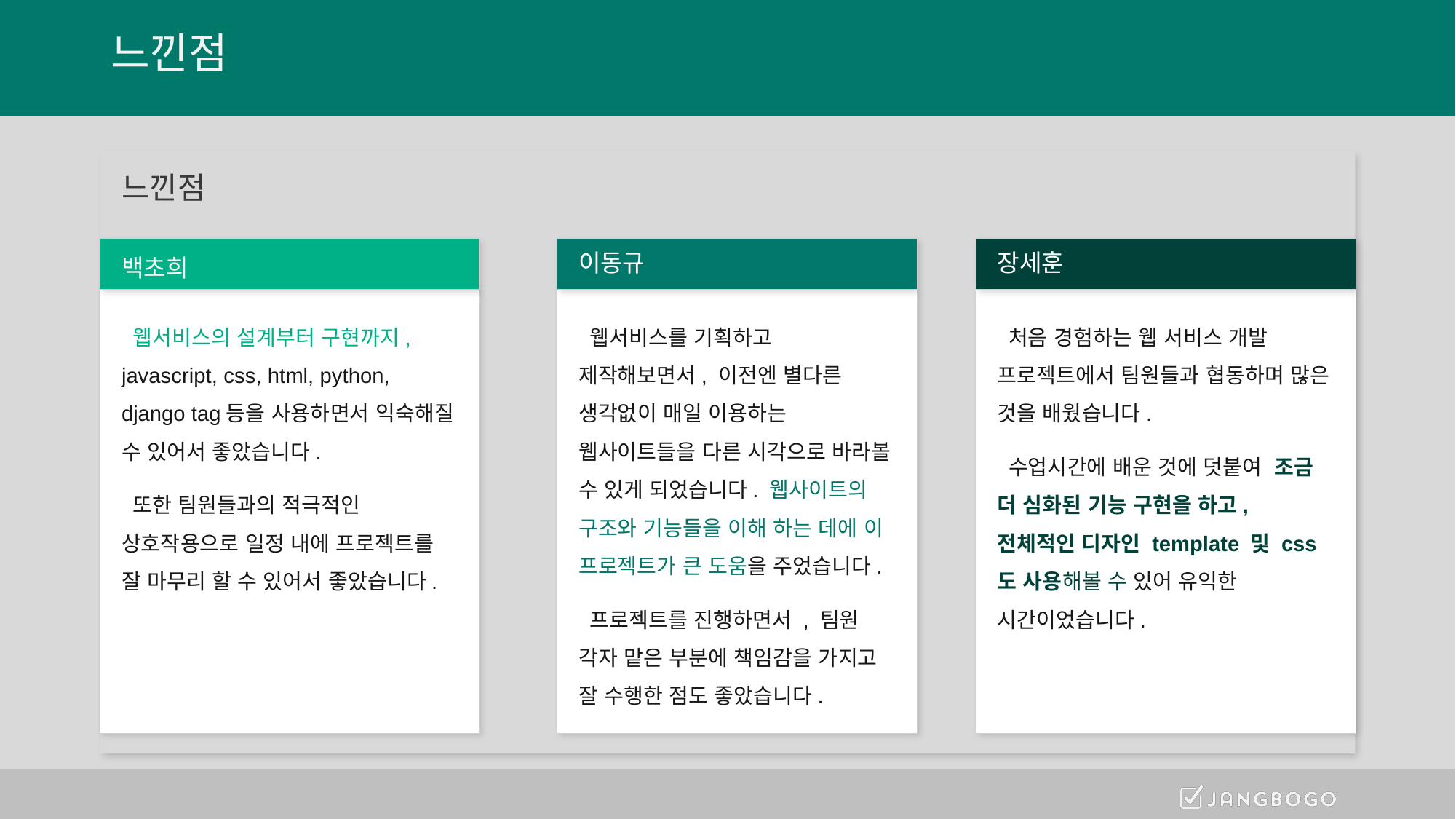

# 느낀점
느낀점
장세훈
 처음 경험하는 웹 서비스 개발 프로젝트에서 팀원들과 협동하며 많은 것을 배웠습니다.
 수업시간에 배운 것에 덧붙여  조금 더 심화된 기능 구현을 하고, 전체적인 디자인 template 및 css도 사용해볼 수 있어 유익한 시간이었습니다.
백초희
 웹서비스의 설계부터 구현까지, javascript, css, html, python, django tag등을 사용하면서 익숙해질 수 있어서 좋았습니다.
 또한 팀원들과의 적극적인 상호작용으로 일정 내에 프로젝트를 잘 마무리 할 수 있어서 좋았습니다.
이동규
 웹서비스를 기획하고 제작해보면서, 이전엔 별다른 생각없이 매일 이용하는 웹사이트들을 다른 시각으로 바라볼 수 있게 되었습니다. 웹사이트의 구조와 기능들을 이해 하는 데에 이 프로젝트가 큰 도움을 주었습니다.
 프로젝트를 진행하면서 , 팀원 각자 맡은 부분에 책임감을 가지고 잘 수행한 점도 좋았습니다.